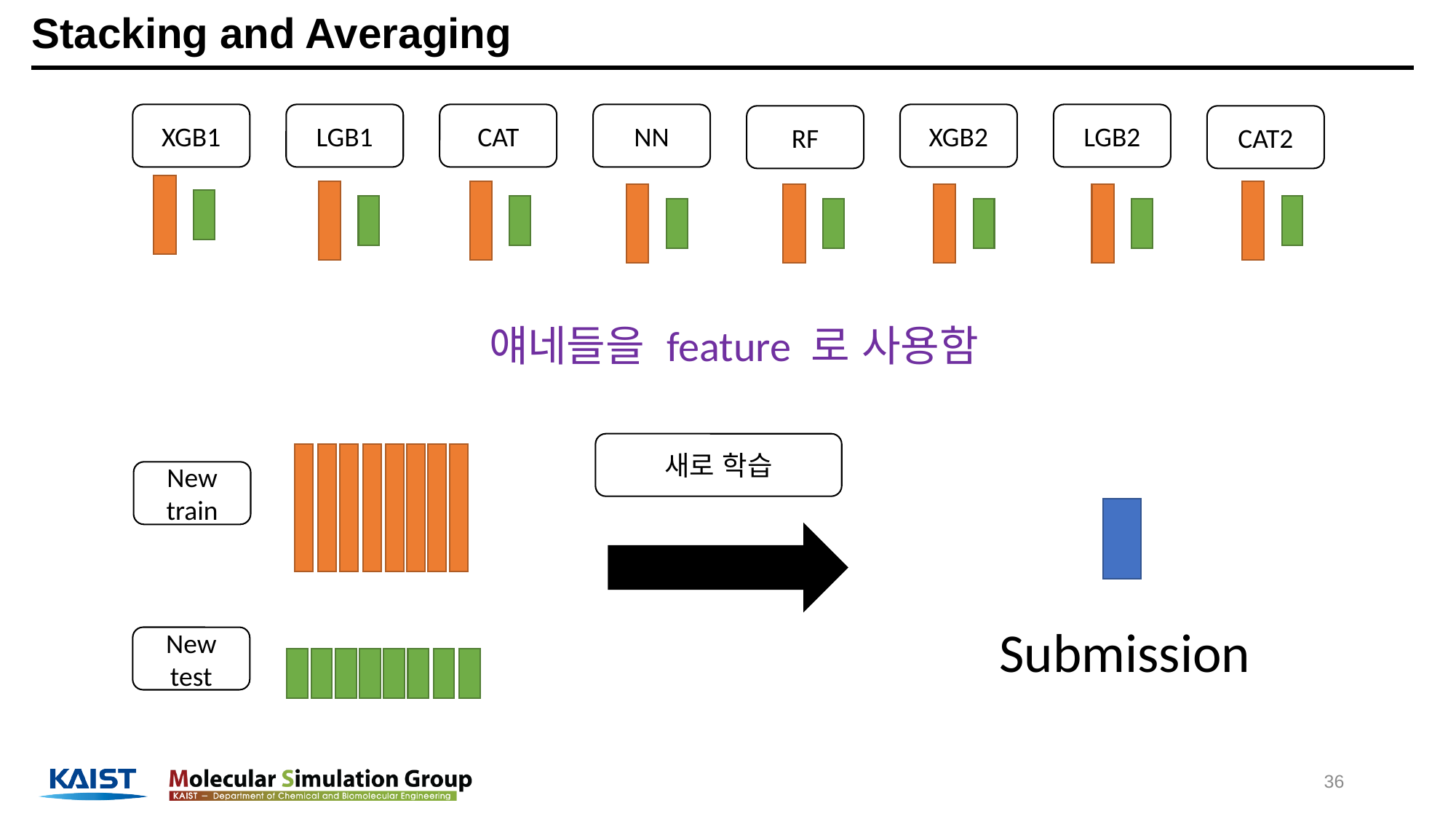

# Stacking and Averaging
LGB1
CAT
NN
XGB2
LGB2
XGB1
CAT2
RF

얘네들을 feature 로 사용함
새로 학습

New train

Submission
New
test

36